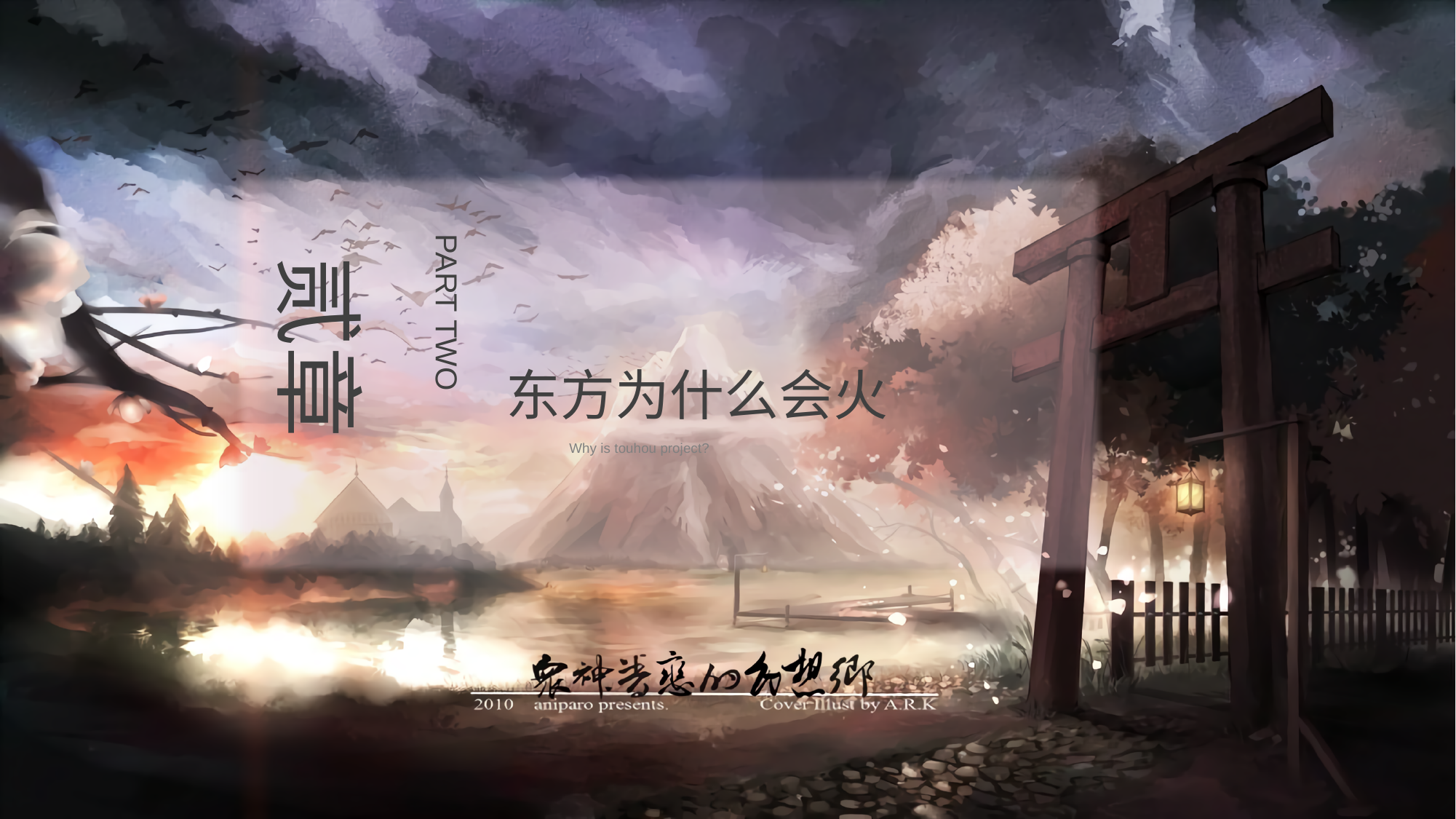

PART TWO
贰章
东方为什么会火
Why is touhou project?